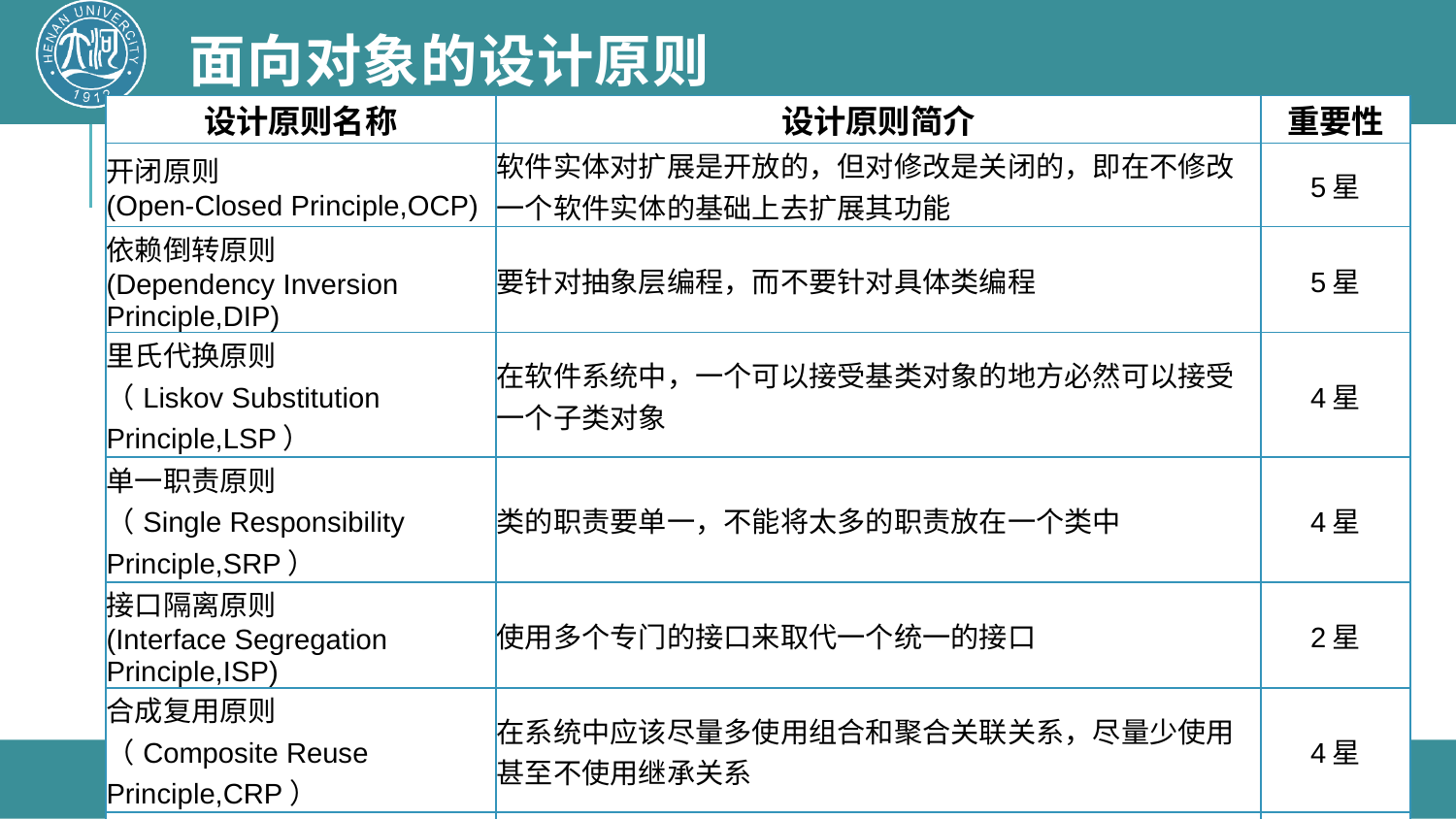

# 面向对象的设计原则
| 设计原则名称 | 设计原则简介 | 重要性 |
| --- | --- | --- |
| 开闭原则 (Open-Closed Principle,OCP) | 软件实体对扩展是开放的，但对修改是关闭的，即在不修改一个软件实体的基础上去扩展其功能 | 5星 |
| 依赖倒转原则 (Dependency Inversion Principle,DIP) | 要针对抽象层编程，而不要针对具体类编程 | 5星 |
| 里氏代换原则 （Liskov Substitution Principle,LSP） | 在软件系统中，一个可以接受基类对象的地方必然可以接受一个子类对象 | 4星 |
| 单一职责原则 （Single Responsibility Principle,SRP） | 类的职责要单一，不能将太多的职责放在一个类中 | 4星 |
| 接口隔离原则 (Interface Segregation Principle,ISP) | 使用多个专门的接口来取代一个统一的接口 | 2星 |
| 合成复用原则 （Composite Reuse Principle,CRP） | 在系统中应该尽量多使用组合和聚合关联关系，尽量少使用甚至不使用继承关系 | 4星 |
| 迪米特法则 (Law of Demete,LoD) | 一个软件实体对其他实体的引用越少越好，或者说如果两个类不必彼此直接通信，那么这两个类就不应当发生直接的相互作用，而是通过引入一个第三者发生间接交互 | 3星 |

软件工程
194